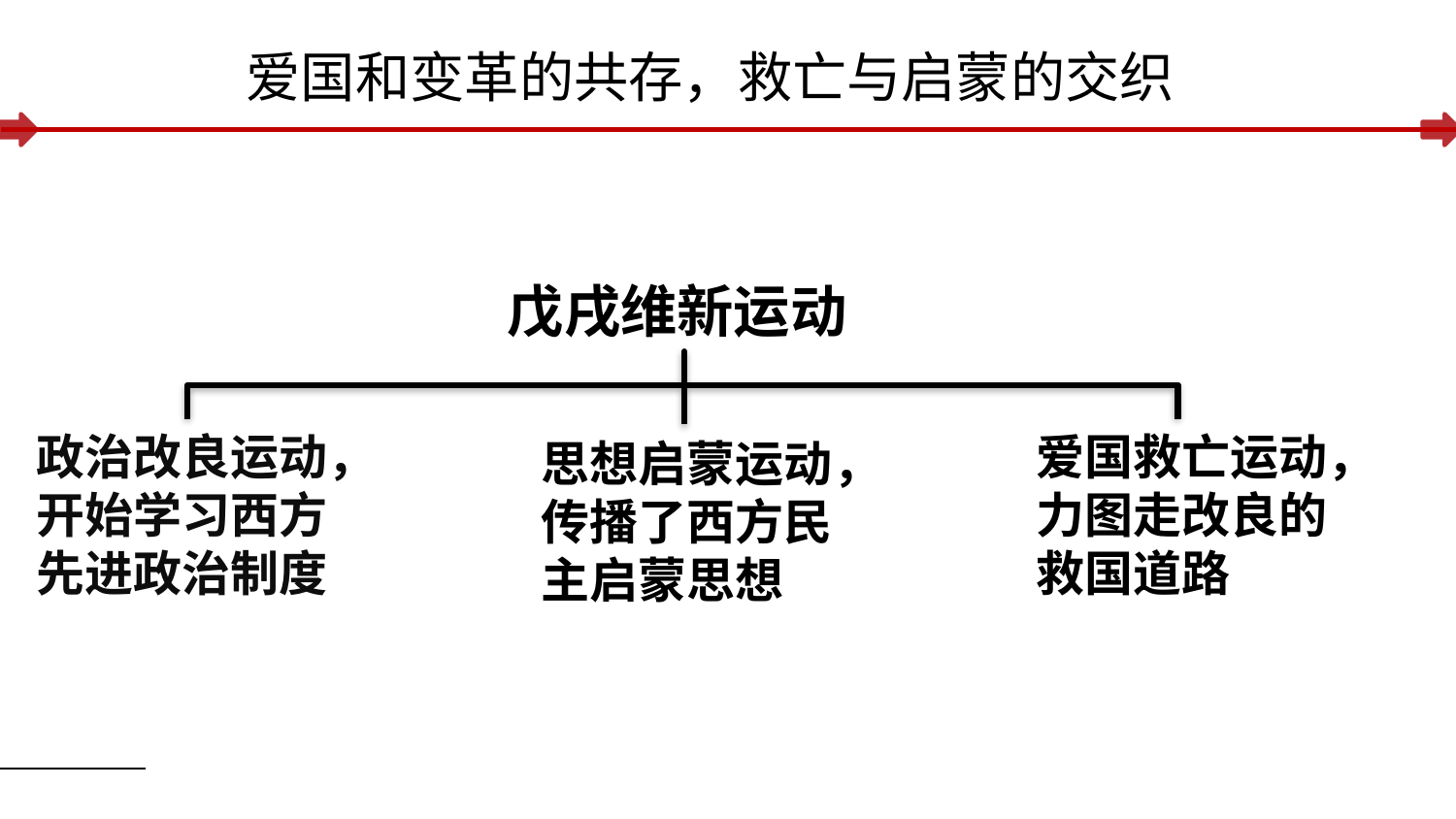

爱国和变革的共存，救亡与启蒙的交织

戊戌维新运动
爱国救亡运动，
力图走改良的救国道路
政治改良运动，
开始学习西方先进政治制度
思想启蒙运动，
传播了西方民主启蒙思想